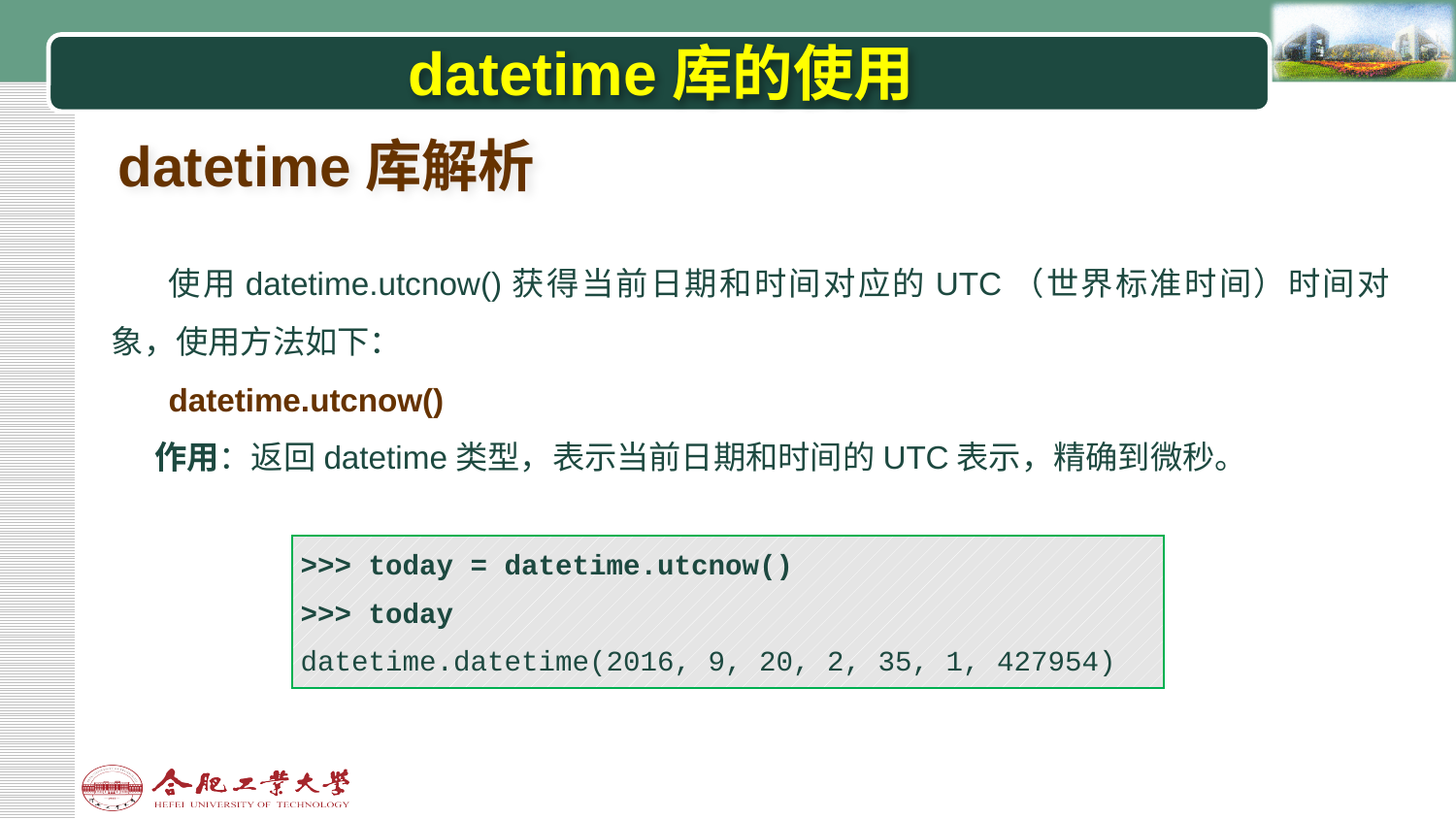

# datetime库的使用
datetime库解析
使用datetime.utcnow()获得当前日期和时间对应的UTC（世界标准时间）时间对象，使用方法如下：
datetime.utcnow()
作用：返回datetime类型，表示当前日期和时间的UTC表示，精确到微秒。
| >>> today = datetime.utcnow() >>> today datetime.datetime(2016, 9, 20, 2, 35, 1, 427954) |
| --- |